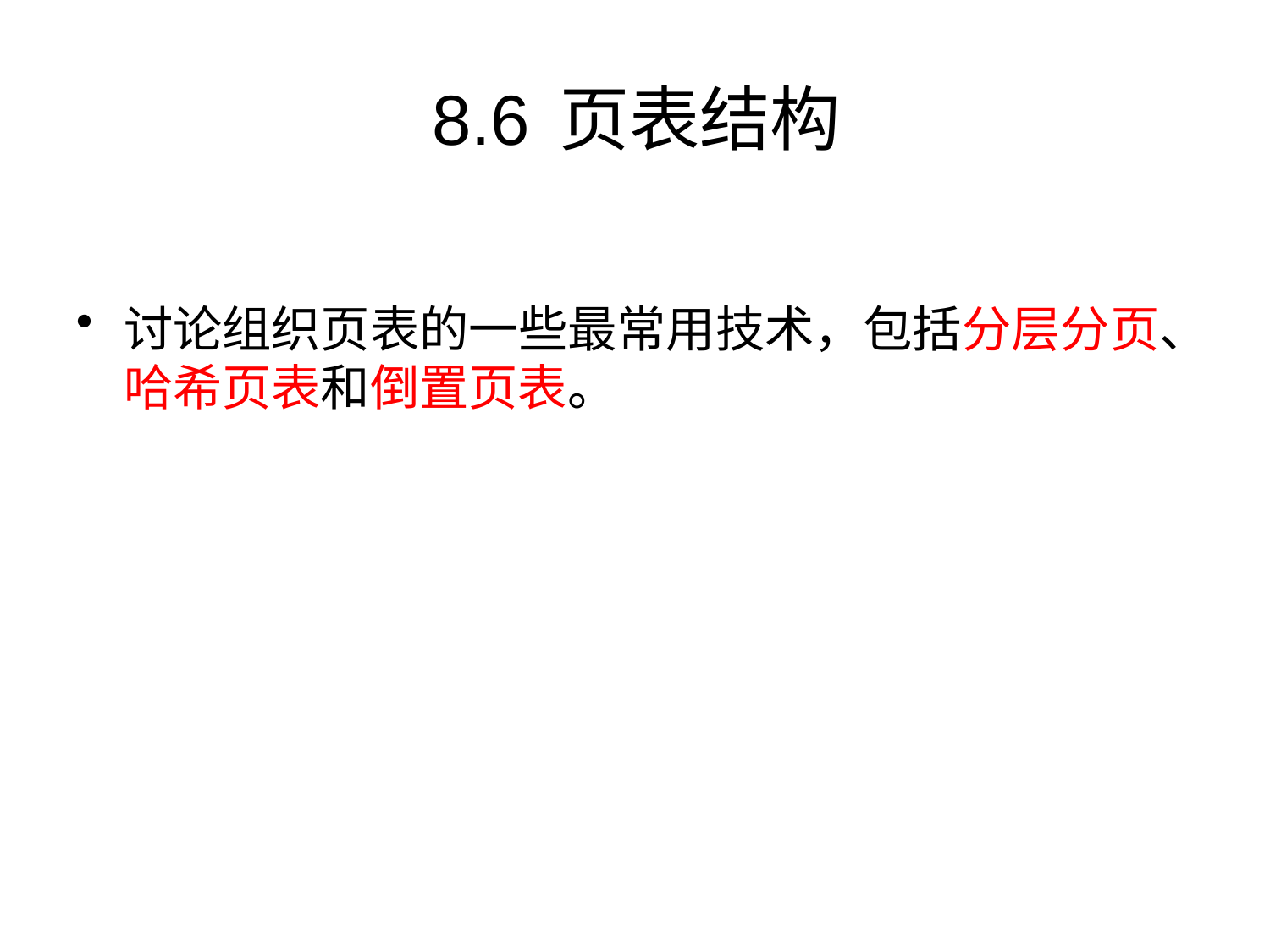

# 8.6	页表结构

讨论组织页表的一些最常用技术，包括分层分页、哈希页表和倒置页表。